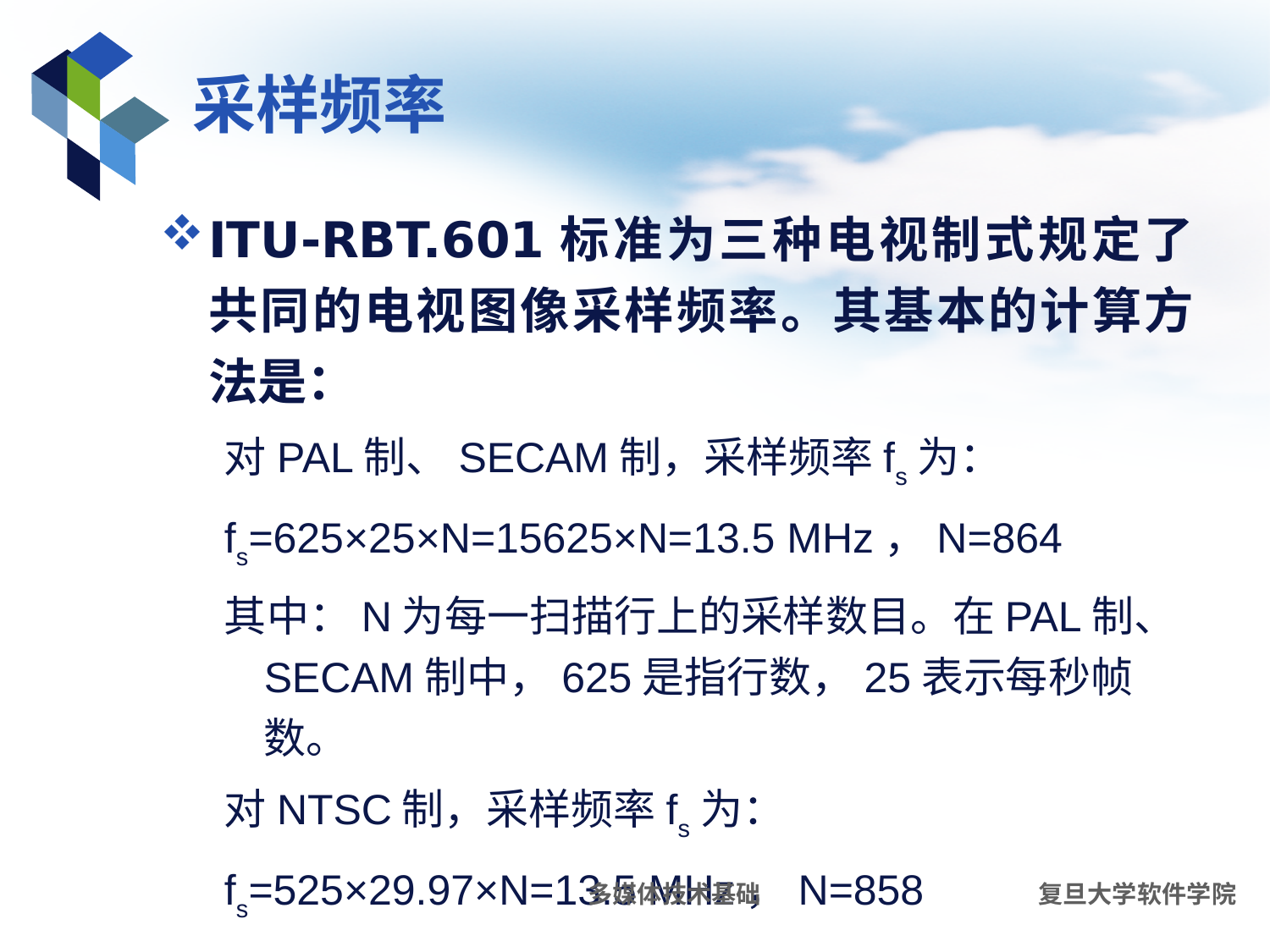

# 采样频率
ITU-RBT.601标准为三种电视制式规定了共同的电视图像采样频率。其基本的计算方法是：
对PAL制、SECAM制，采样频率fs为：
fs=625×25×N=15625×N=13.5 MHz，N=864
其中：N为每一扫描行上的采样数目。在PAL制、SECAM制中，625是指行数，25表示每秒帧数。
对NTSC制，采样频率fs为：
fs=525×29.97×N=13.5 MHz，N=858
多媒体技术基础